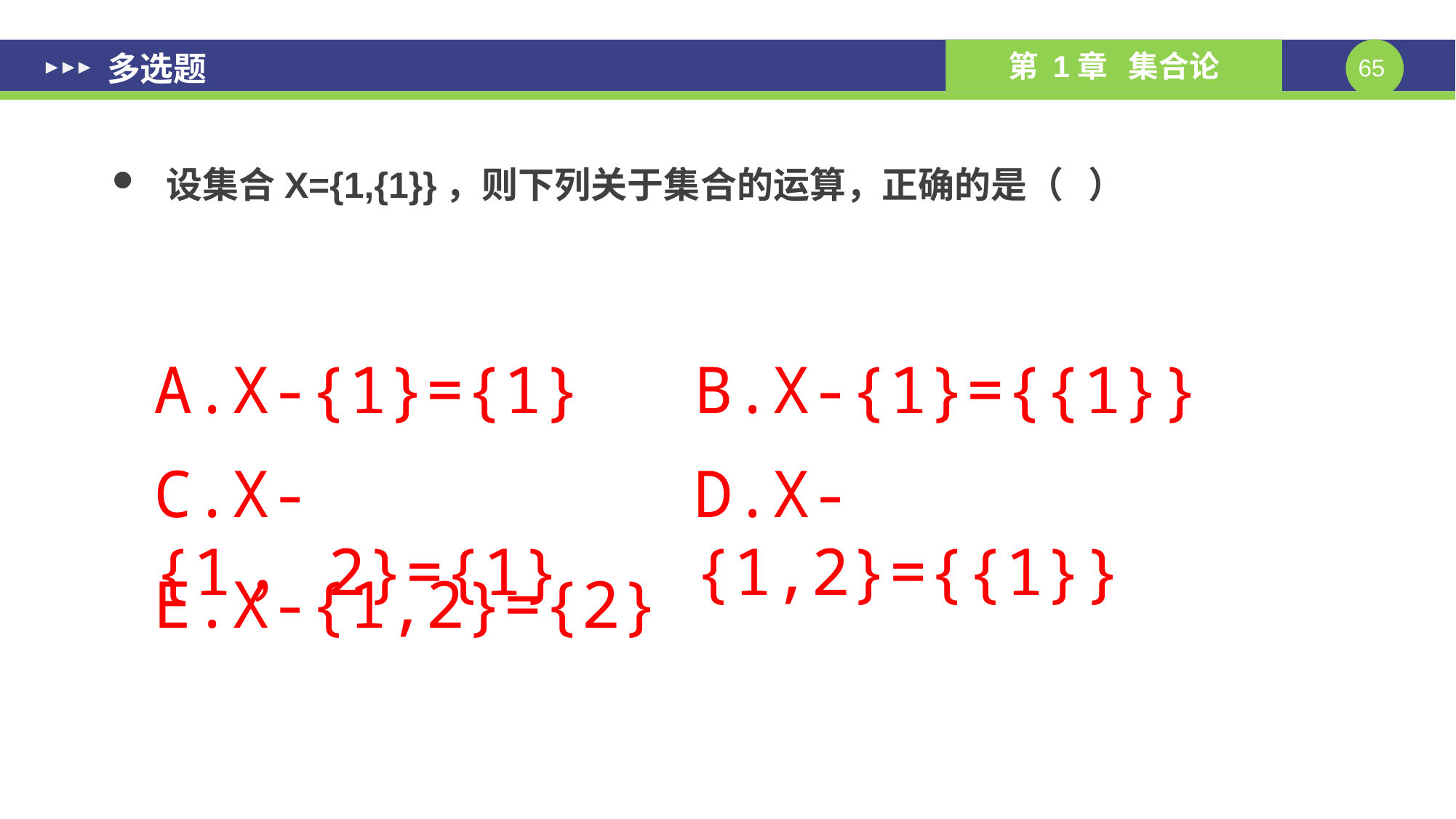

# 多选题
设集合X={1,{1}}，则下列关于集合的运算，正确的是（   ）
A.X-{1}={1}
B.X-{1}={{1}}
C.X-{1，2}={1}
D.X-{1,2}={{1}}
E.X-{1,2}={2}